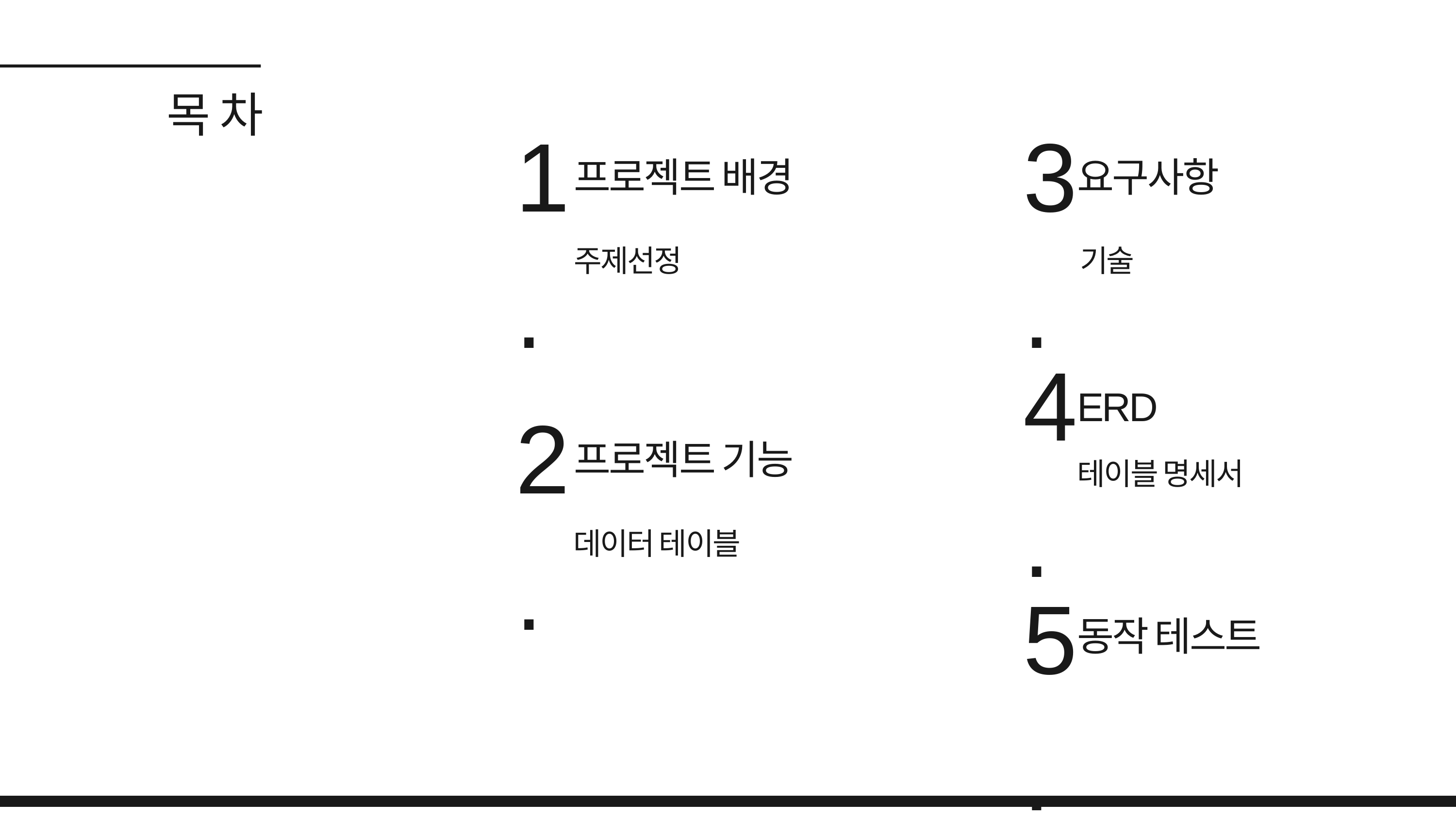

목 차
1.
3.
프로젝트 배경
요구사항
주제선정
기술

4.
ERD
2.
프로젝트 기능
테이블 명세서

데이터 테이블
5.
동작 테스트